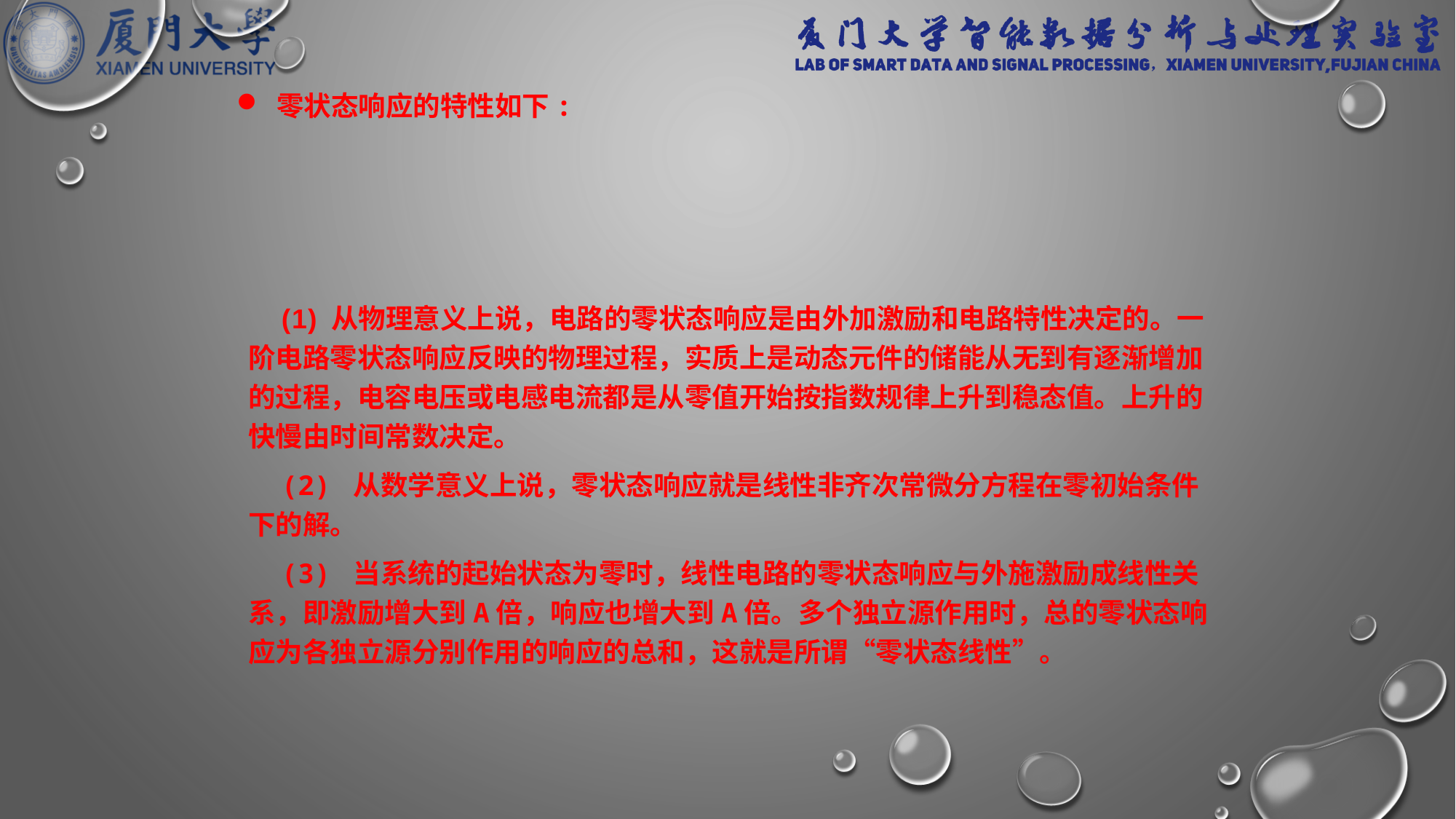

零状态响应的特性如下:
 从物理意义上说，电路的零状态响应是由外加激励和电路特性决定的。一阶电路零状态响应反映的物理过程，实质上是动态元件的储能从无到有逐渐增加的过程，电容电压或电感电流都是从零值开始按指数规律上升到稳态值。上升的快慢由时间常数决定。
(2) 从数学意义上说，零状态响应就是线性非齐次常微分方程在零初始条件下的解。
(3) 当系统的起始状态为零时，线性电路的零状态响应与外施激励成线性关系，即激励增大到A倍，响应也增大到A倍。多个独立源作用时，总的零状态响应为各独立源分别作用的响应的总和，这就是所谓“零状态线性”。